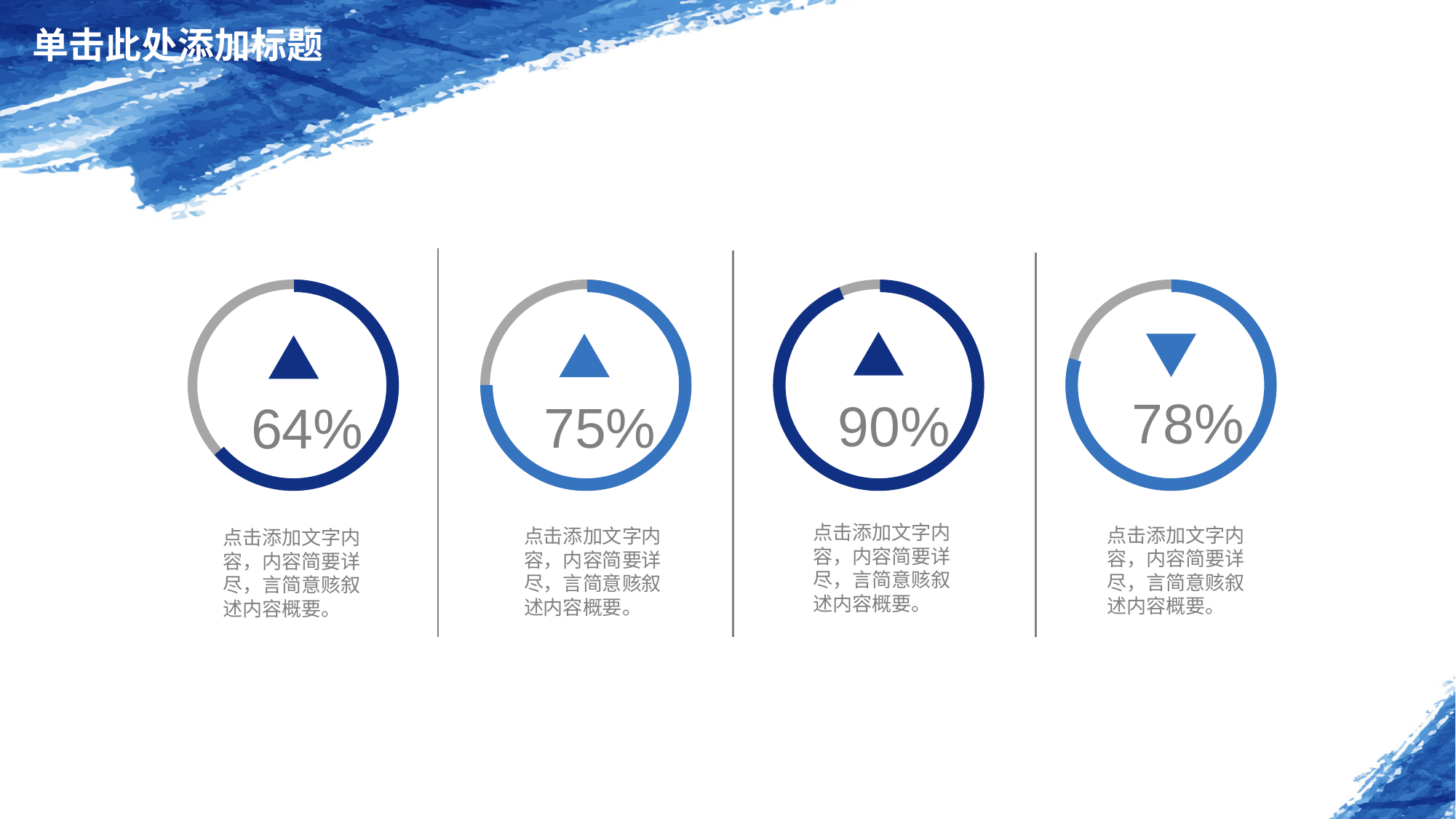

# 单击此处添加标题

78%
90%
75%
64%
点击添加文字内
容，内容简要详
尽，言简意赅叙
述内容概要。
点击添加文字内
容，内容简要详
尽，言简意赅叙
述内容概要。
点击添加文字内
容，内容简要详
尽，言简意赅叙
述内容概要。
点击添加文字内
容，内容简要详
尽，言简意赅叙
述内容概要。